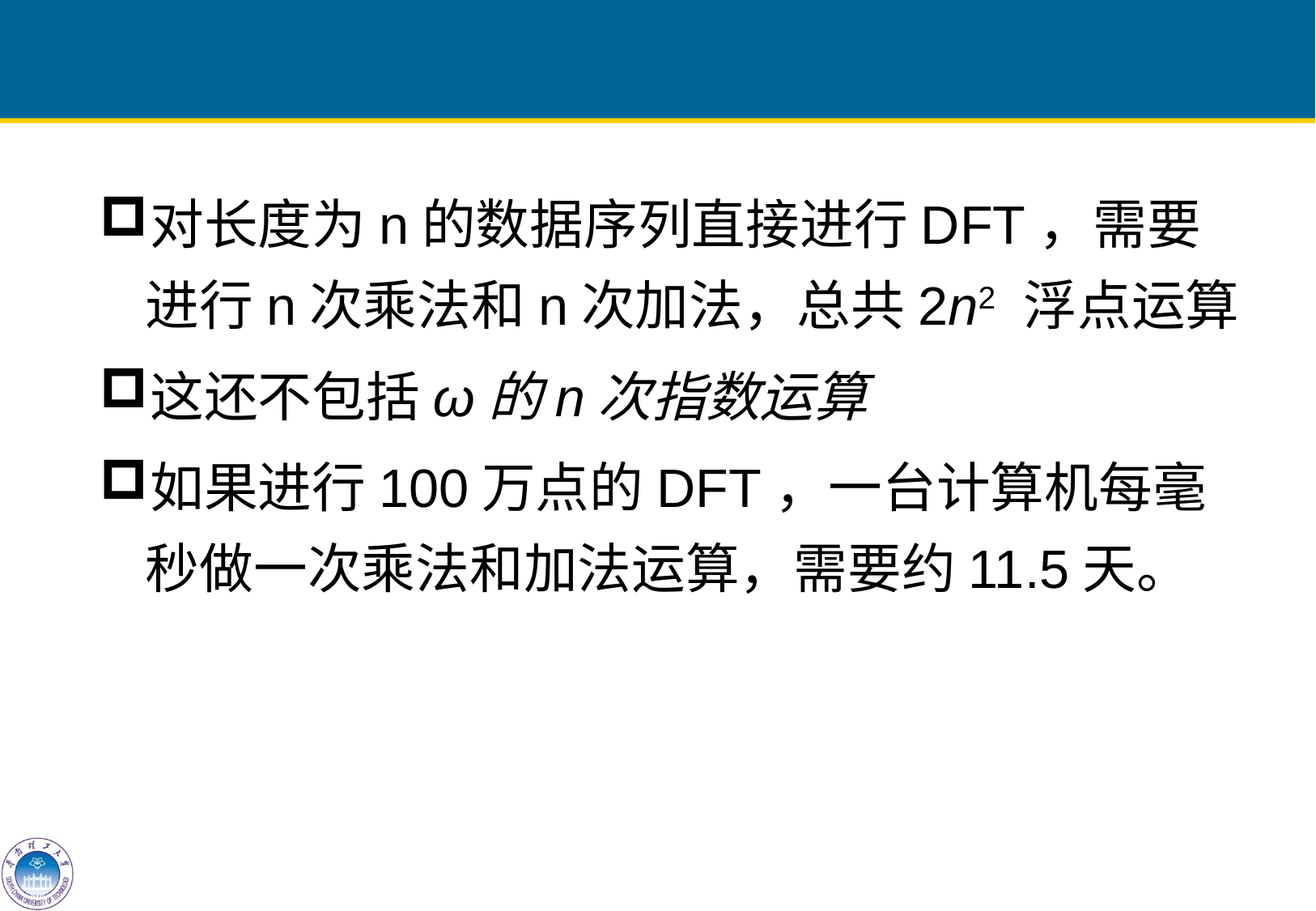

#
对长度为n的数据序列直接进行DFT，需要进行n次乘法和n次加法，总共2n2 浮点运算
这还不包括ω的n次指数运算
如果进行100万点的DFT，一台计算机每毫秒做一次乘法和加法运算，需要约11.5天。